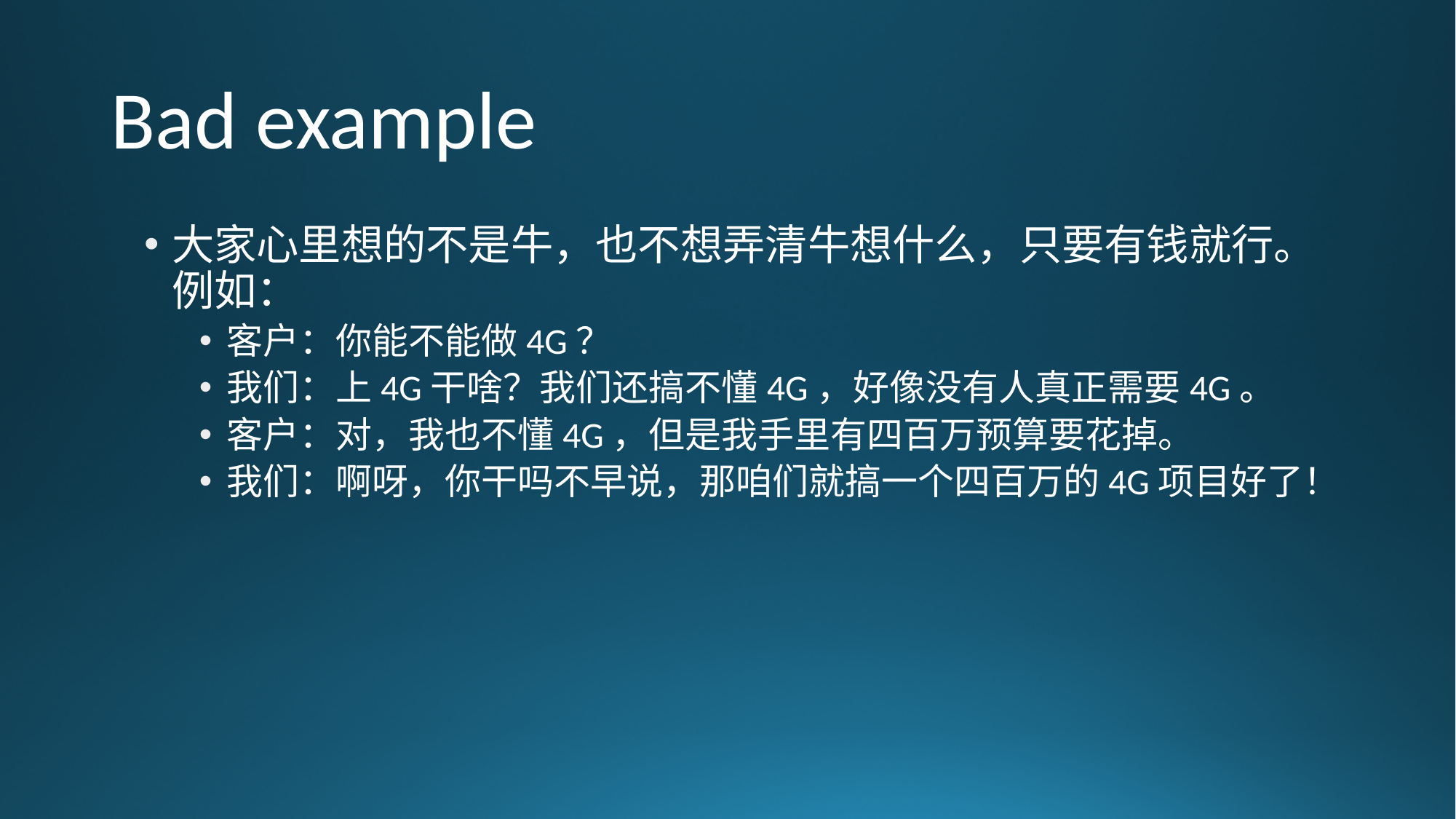

# Bad example
大家心里想的不是牛，也不想弄清牛想什么，只要有钱就行。例如：
客户：你能不能做4G？
我们：上4G干啥？我们还搞不懂4G，好像没有人真正需要4G。
客户：对，我也不懂4G，但是我手里有四百万预算要花掉。
我们：啊呀，你干吗不早说，那咱们就搞一个四百万的4G项目好了！